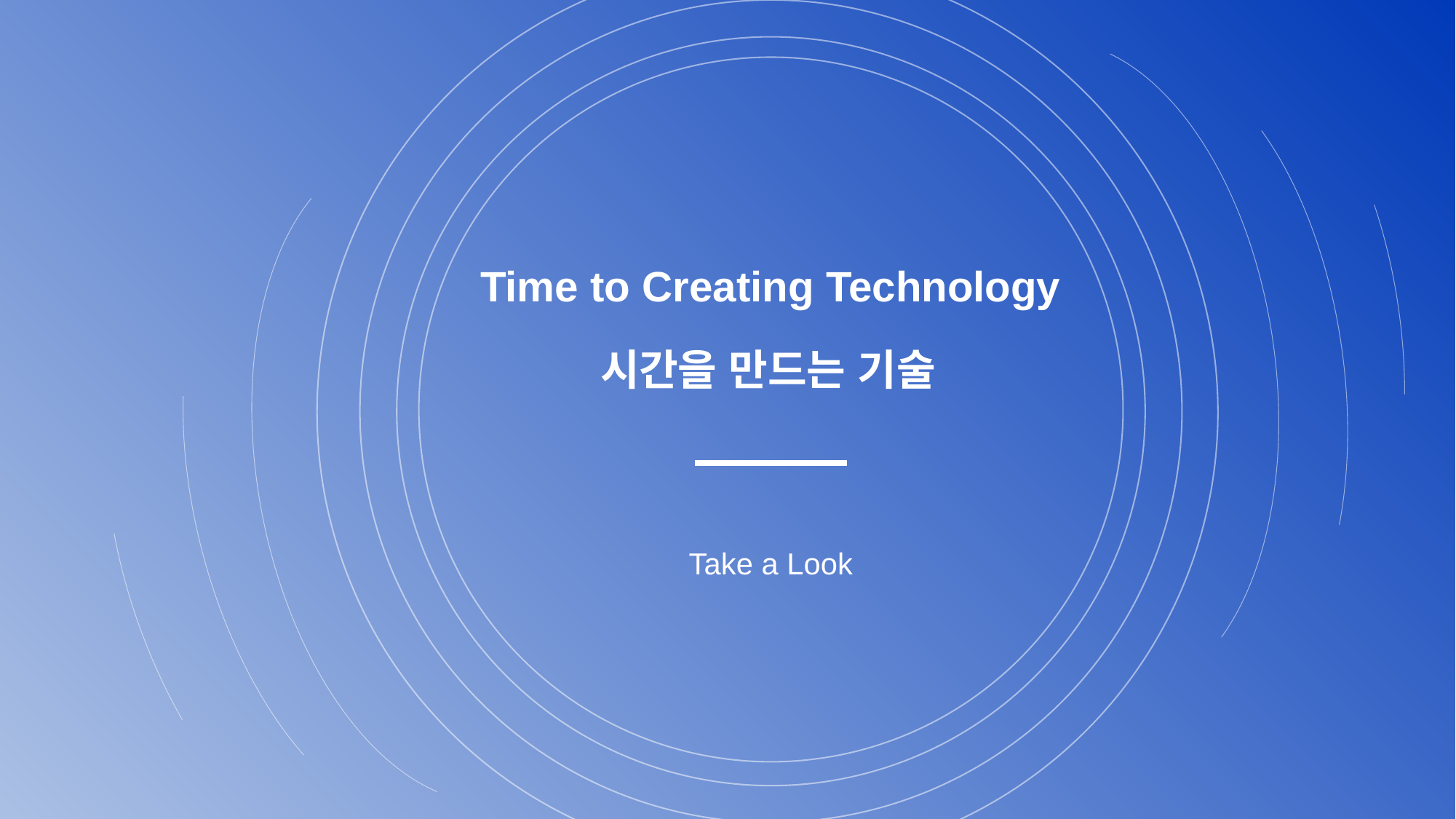

Time to Creating Technology

시간을 만드는 기술
Take a Look